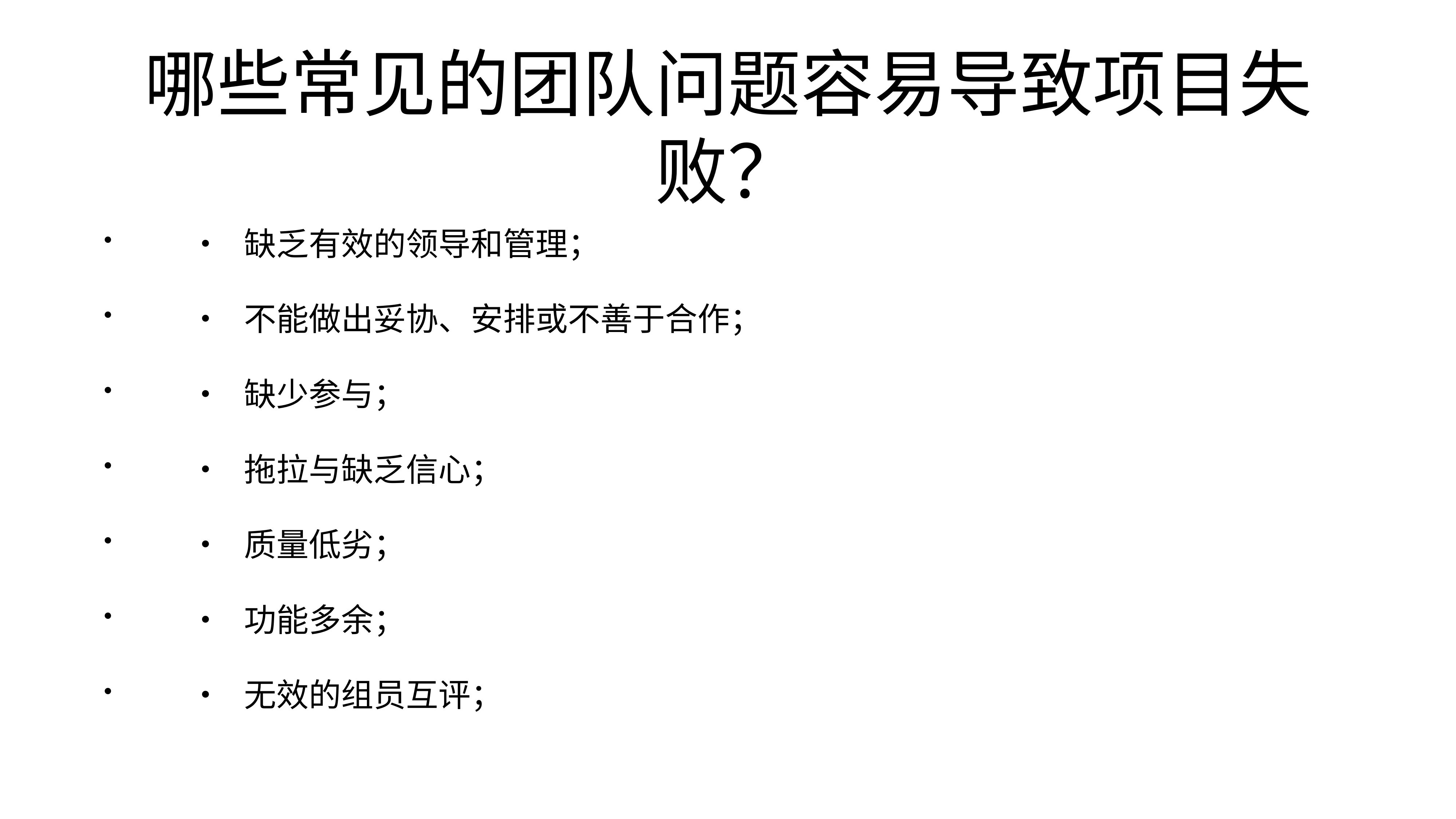

# 哪些常见的团队问题容易导致项目失败？
	•	缺乏有效的领导和管理；
	•	不能做出妥协、安排或不善于合作；
	•	缺少参与；
	•	拖拉与缺乏信心；
	•	质量低劣；
	•	功能多余；
	•	无效的组员互评；